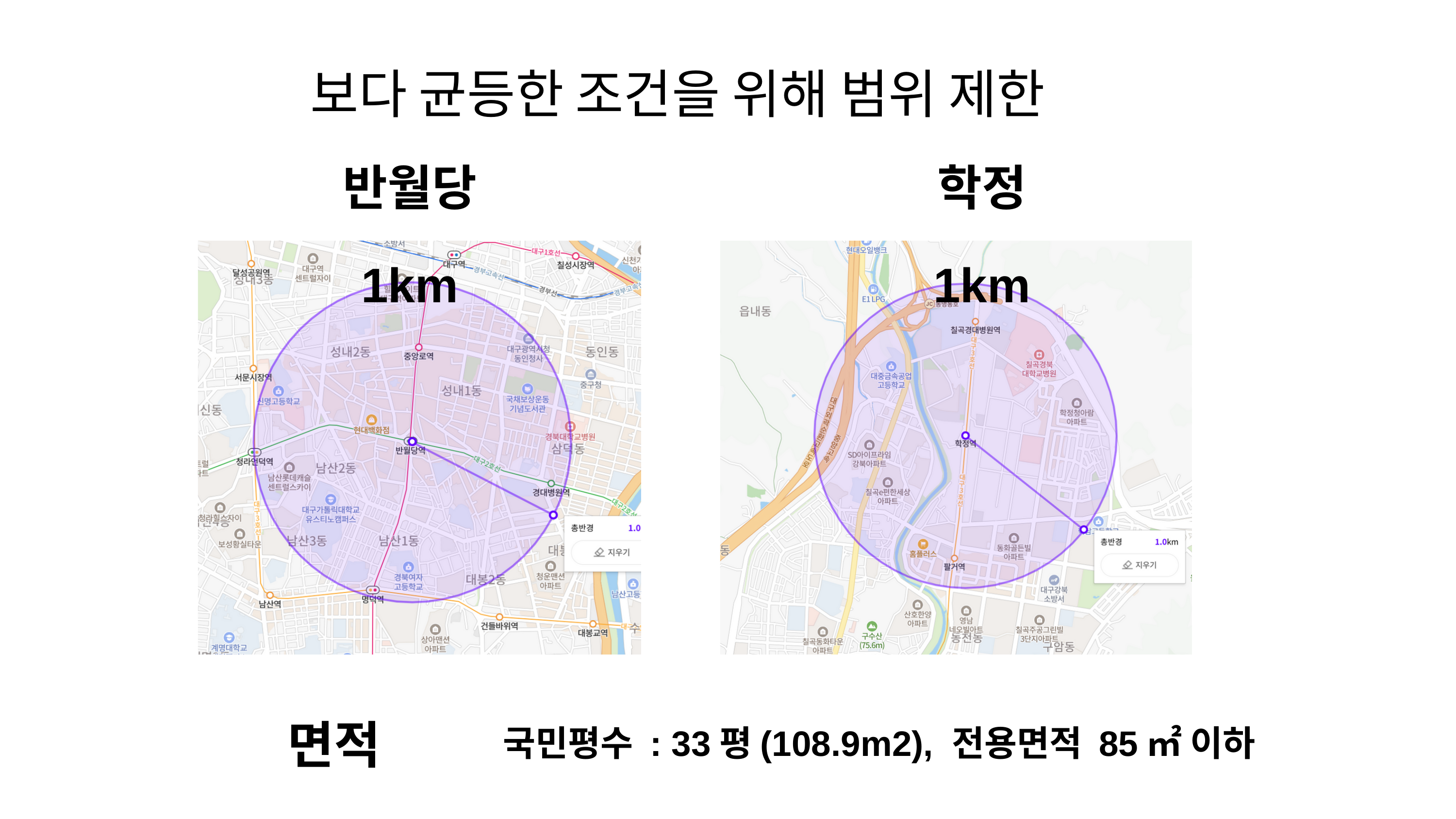

보다 균등한 조건을 위해 범위 제한
반월당 1km
학정 1km

면적 통일
국민평수 : 33평(108.9m2), 전용면적 85㎡ 이하